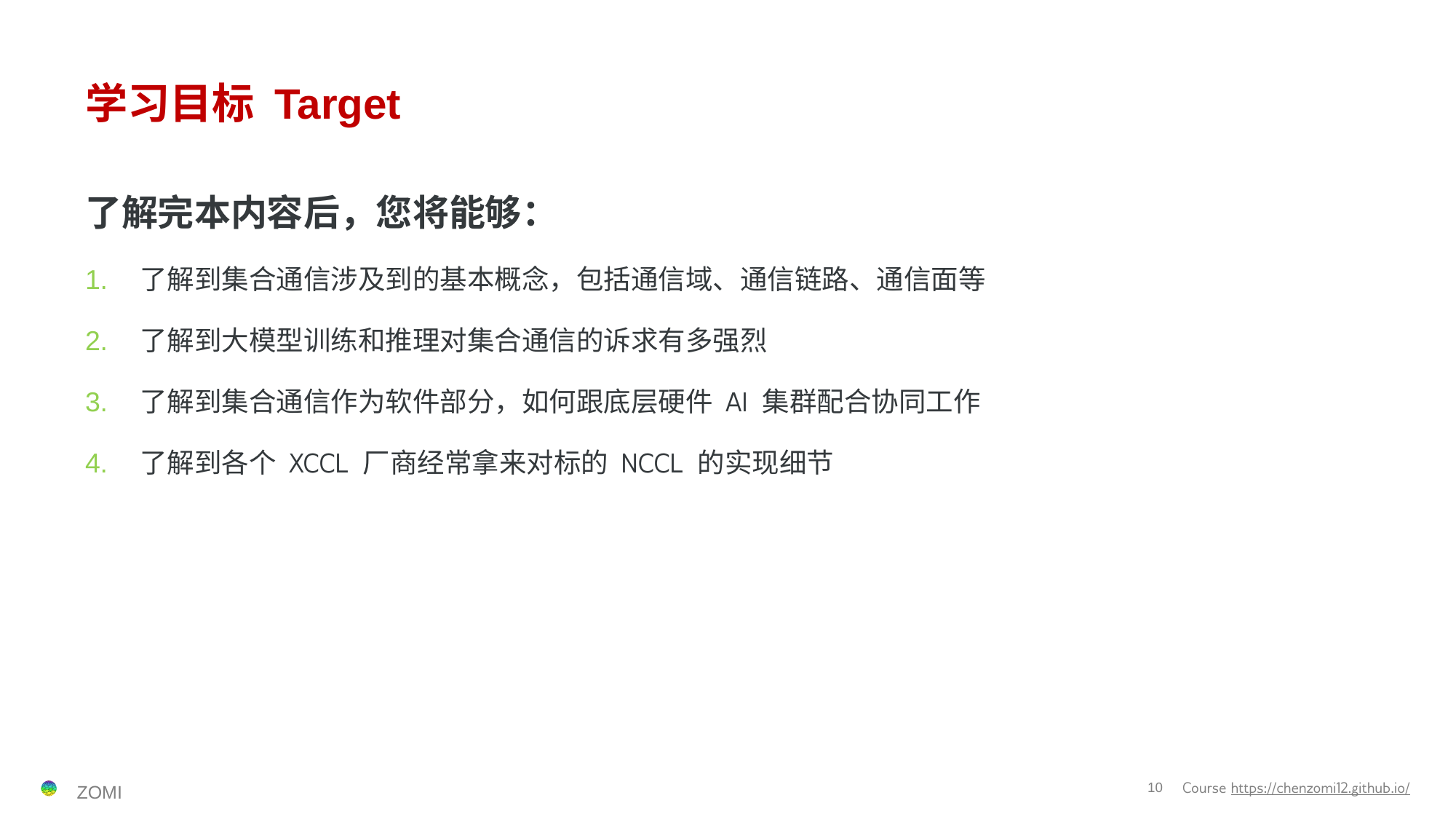

# 学习目标 Target
了解完本内容后，您将能够：
了解到集合通信涉及到的基本概念，包括通信域、通信链路、通信面等
了解到大模型训练和推理对集合通信的诉求有多强烈
了解到集合通信作为软件部分，如何跟底层硬件 AI 集群配合协同工作
了解到各个 XCCL 厂商经常拿来对标的 NCCL 的实现细节